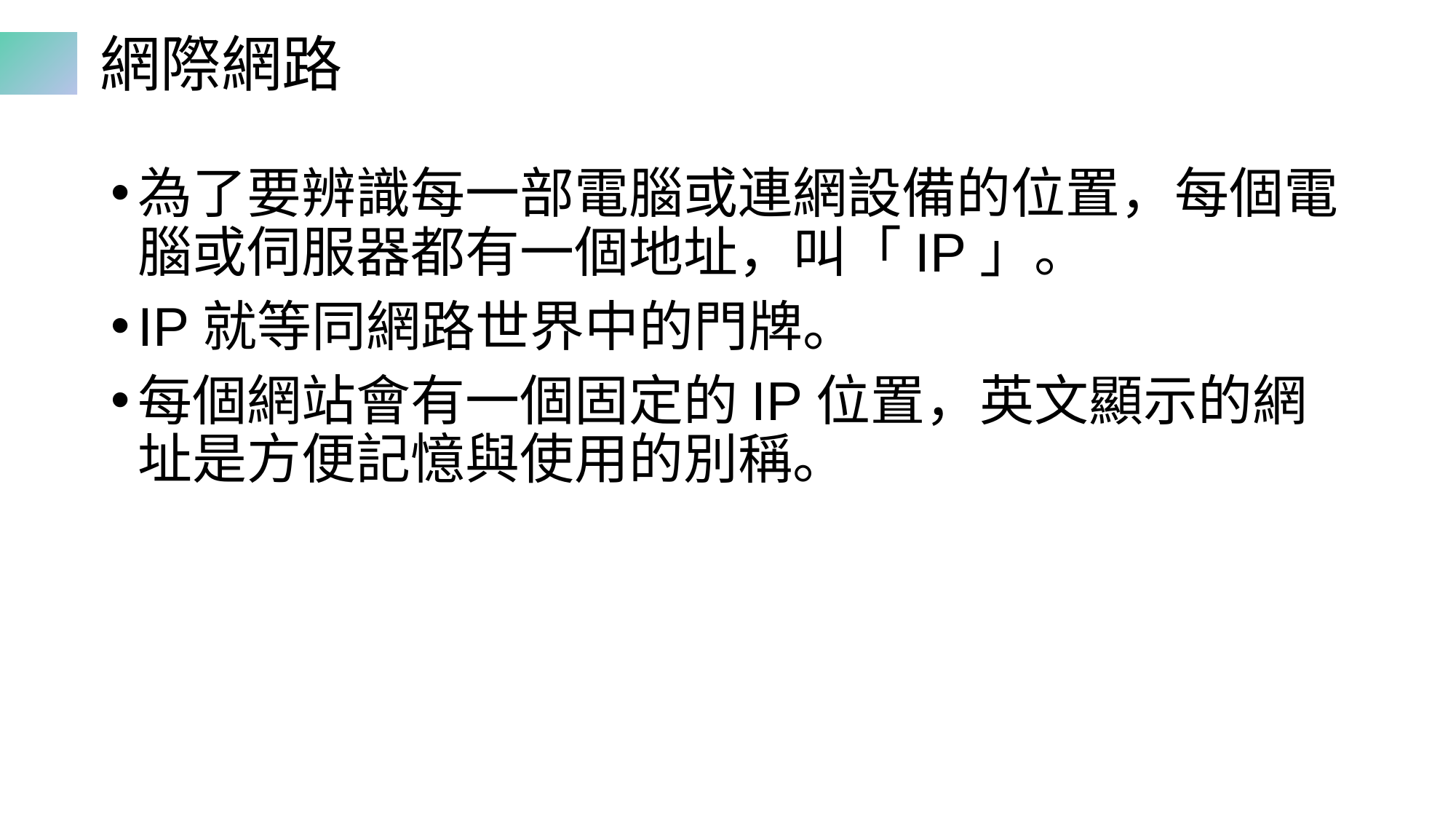

# 網際網路
為了要辨識每一部電腦或連網設備的位置，每個電腦或伺服器都有一個地址，叫「IP」。
IP就等同網路世界中的門牌。
每個網站會有一個固定的IP位置，英文顯示的網址是方便記憶與使用的別稱。